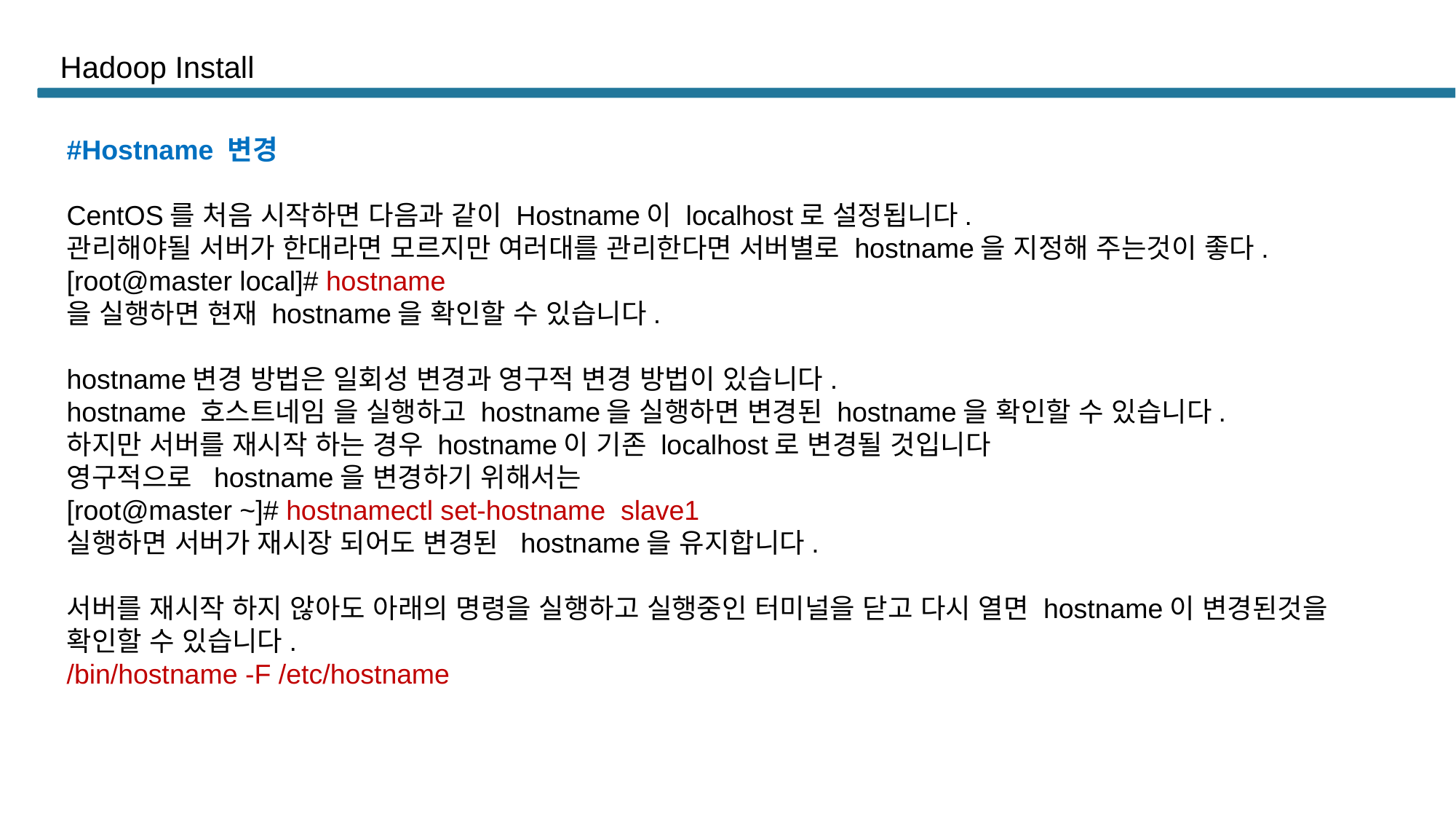

# Hadoop Install
#Hostname 변경

CentOS를 처음 시작하면 다음과 같이 Hostname이 localhost로 설정됩니다.
관리해야될 서버가 한대라면 모르지만 여러대를 관리한다면 서버별로 hostname을 지정해 주는것이 좋다.
[root@master local]# hostname
을 실행하면 현재 hostname을 확인할 수 있습니다.

hostname변경 방법은 일회성 변경과 영구적 변경 방법이 있습니다.
hostname 호스트네임 을 실행하고 hostname을 실행하면 변경된 hostname을 확인할 수 있습니다.
하지만 서버를 재시작 하는 경우 hostname이 기존 localhost로 변경될 것입니다
영구적으로  hostname을 변경하기 위해서는
[root@master ~]# hostnamectl set-hostname  slave1
실행하면 서버가 재시장 되어도 변경된  hostname을 유지합니다.

서버를 재시작 하지 않아도 아래의 명령을 실행하고 실행중인 터미널을 닫고 다시 열면 hostname이 변경된것을 확인할 수 있습니다.
/bin/hostname -F /etc/hostname